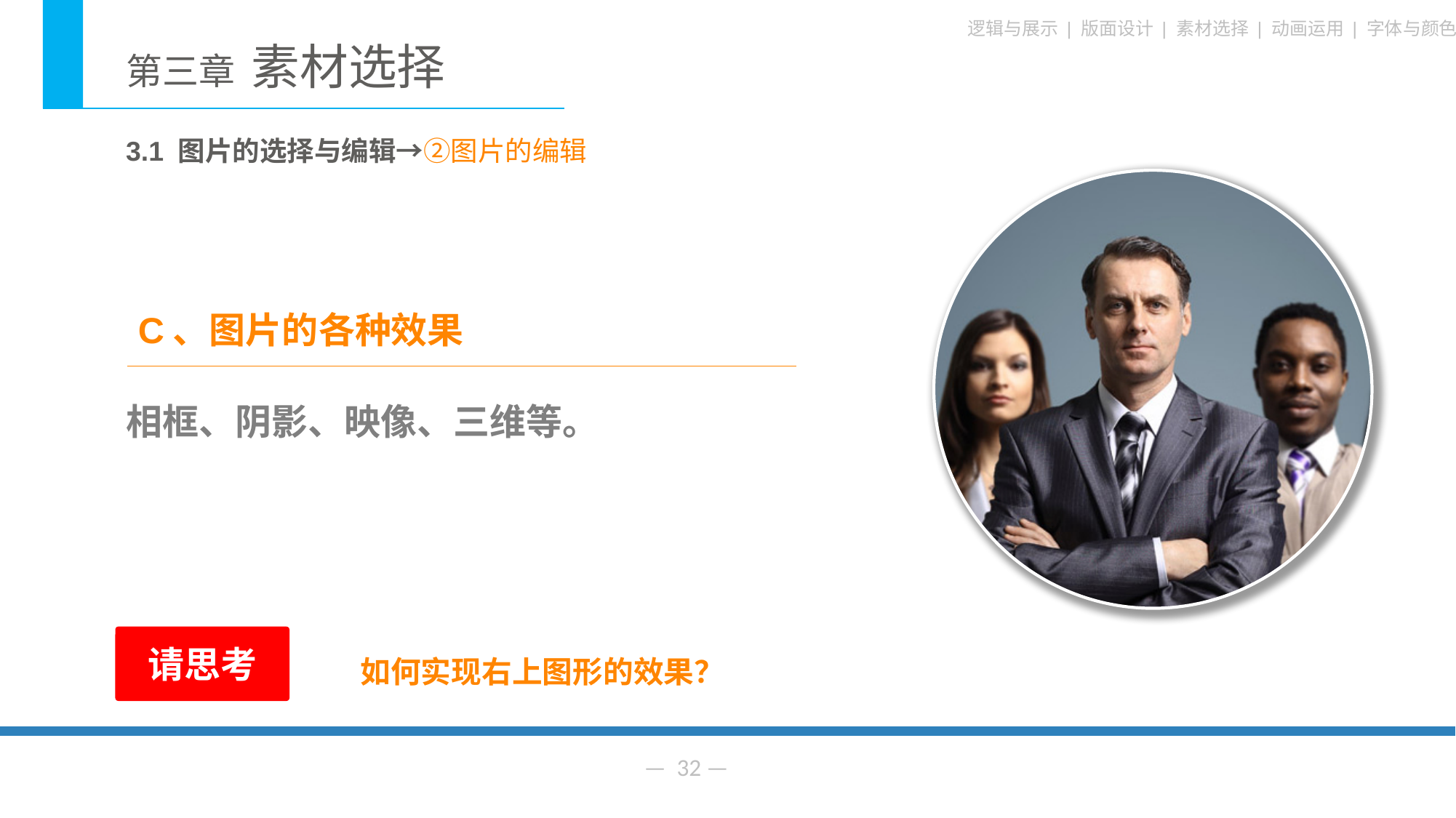

3.1 图片的选择与编辑→②图片的编辑

C、图片的各种效果
相框、阴影、映像、三维等。
请思考
如何实现右上图形的效果？